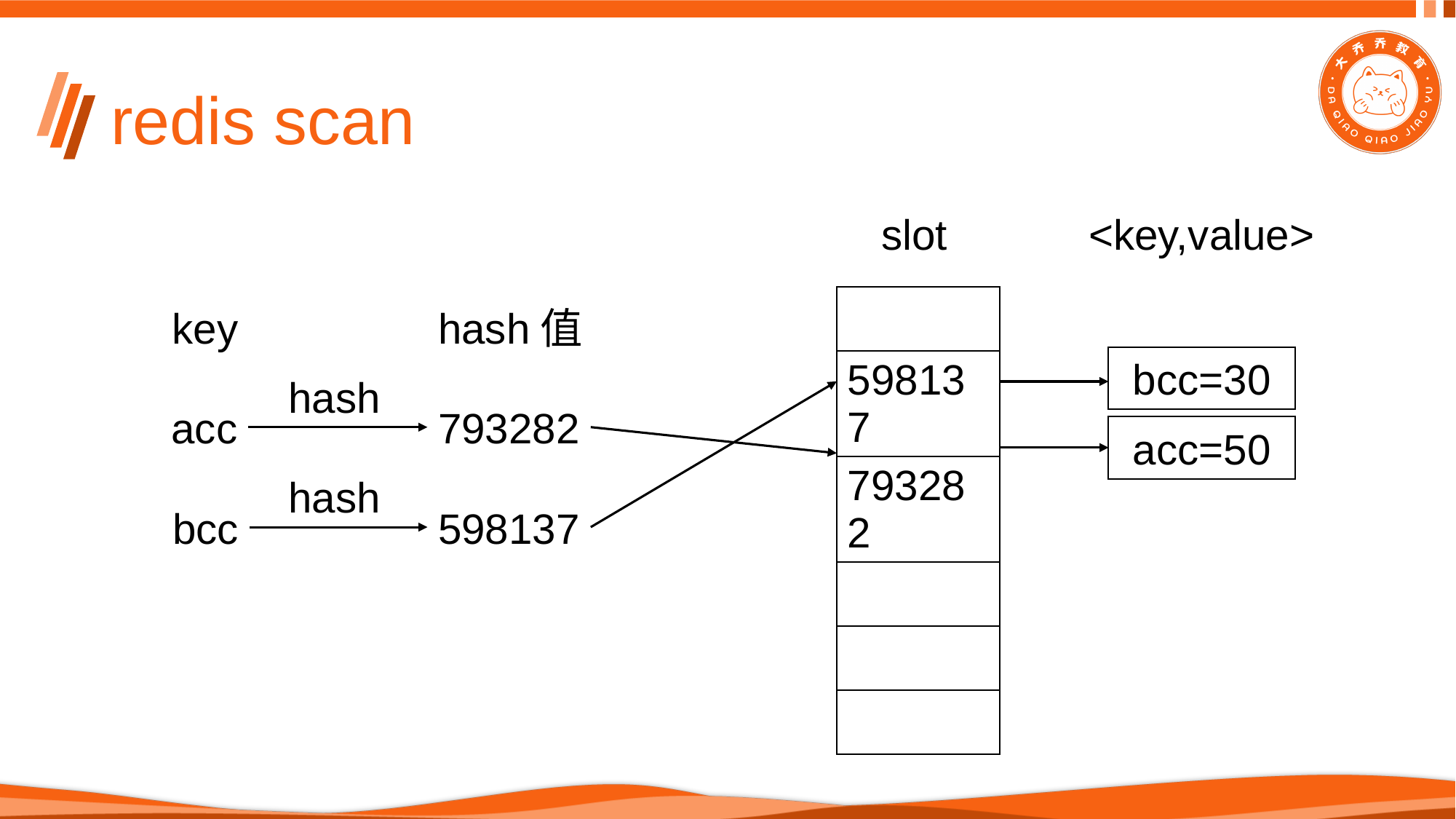

# redis scan
<key,value>
slot
|  |
| --- |
| 598137 |
| 793282 |
|  |
|  |
|  |
key
hash值
bcc=30
hash
acc
793282
acc=50
hash
bcc
598137